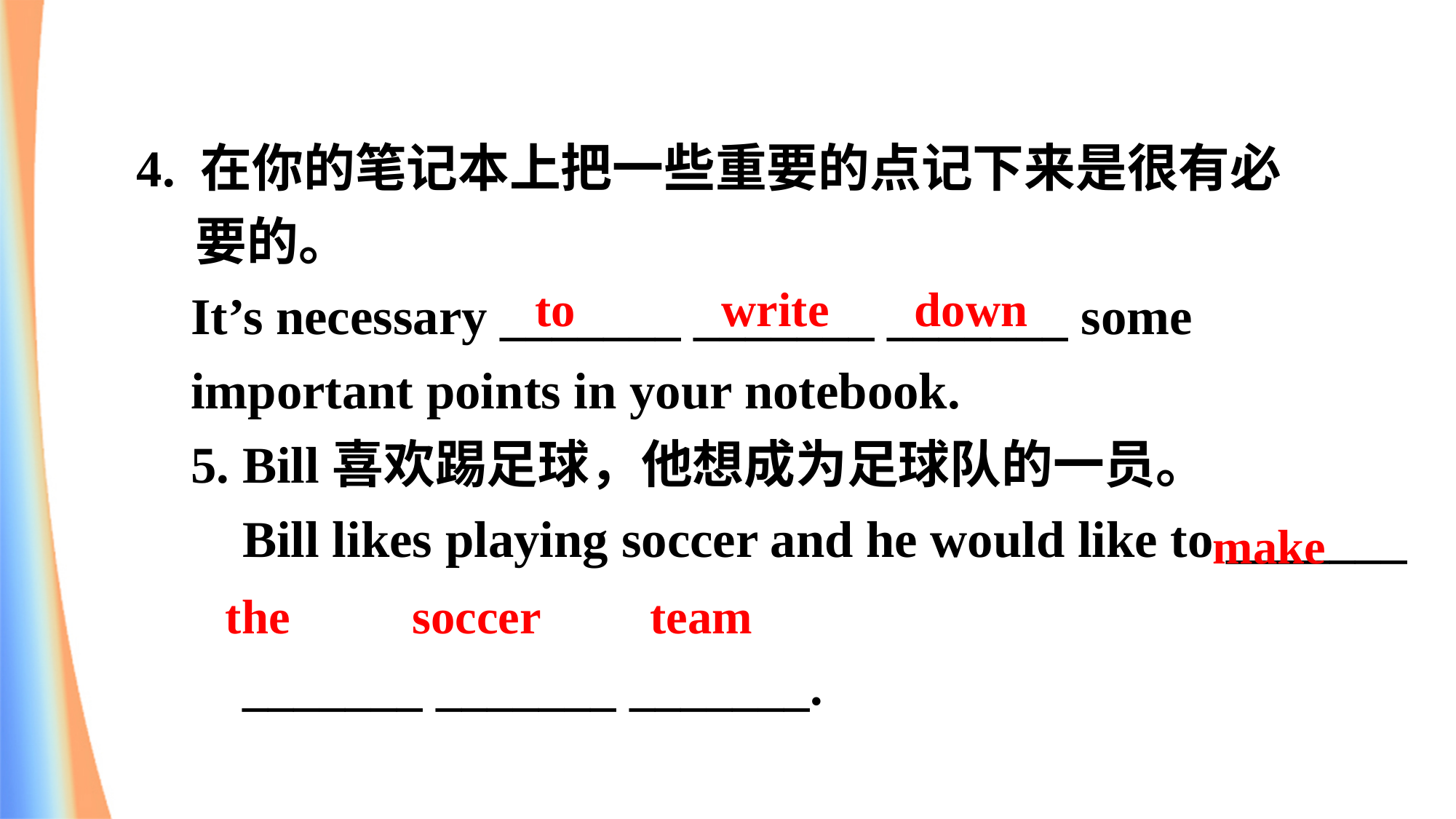

4. 在你的笔记本上把一些重要的点记下来是很有必
    要的。
It’s necessary _______ _______ _______ some important points in your notebook.
5. Bill喜欢踢足球，他想成为足球队的一员。
    Bill likes playing soccer and he would like to _______
    _______ _______ _______.
  to            write       down
                                                                                   make
  the          soccer         team